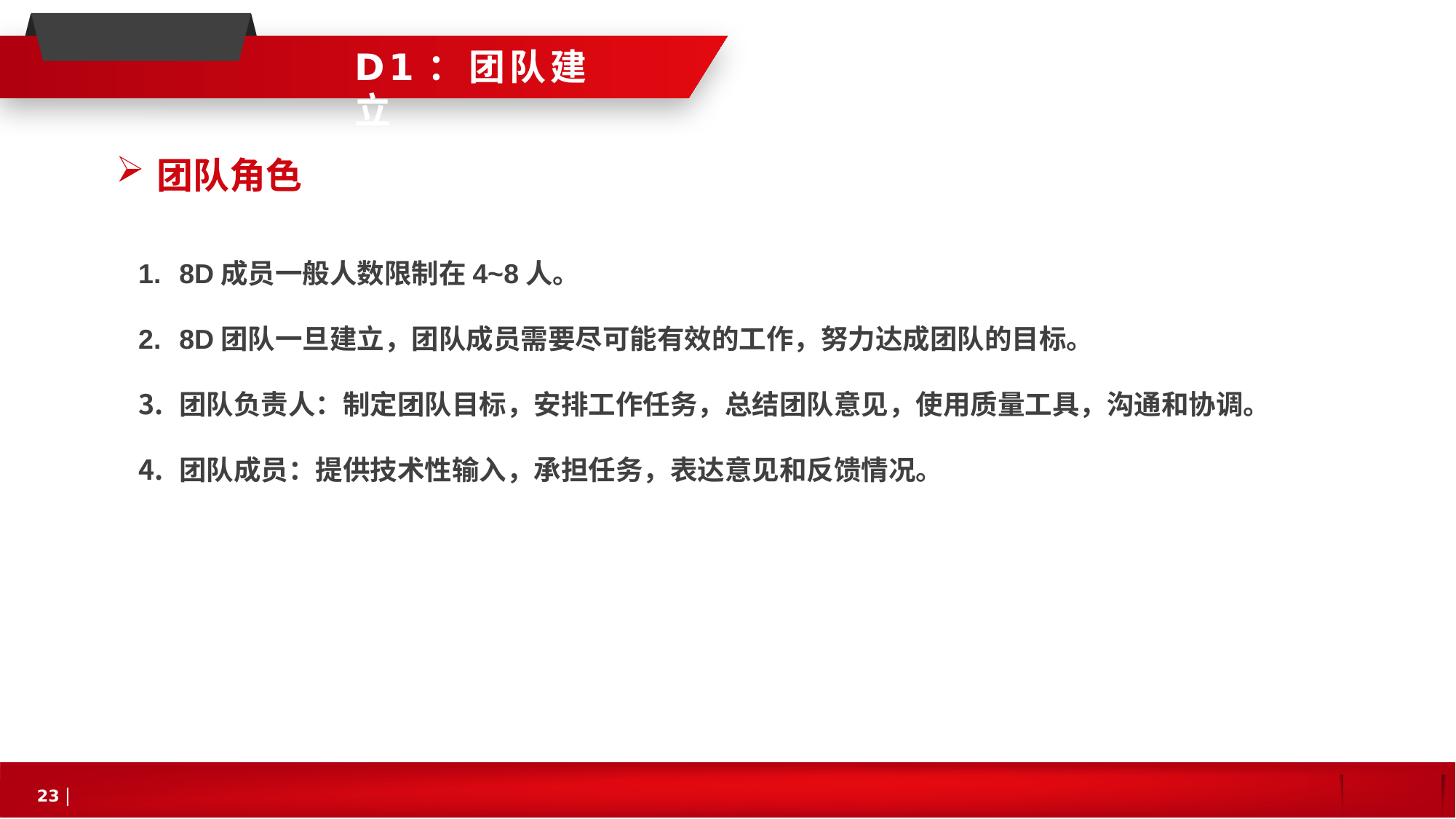

D1：团队建立
团队角色
8D成员一般人数限制在4~8人。
8D团队一旦建立，团队成员需要尽可能有效的工作，努力达成团队的目标。
团队负责人：制定团队目标，安排工作任务，总结团队意见，使用质量工具，沟通和协调。
团队成员：提供技术性输入，承担任务，表达意见和反馈情况。